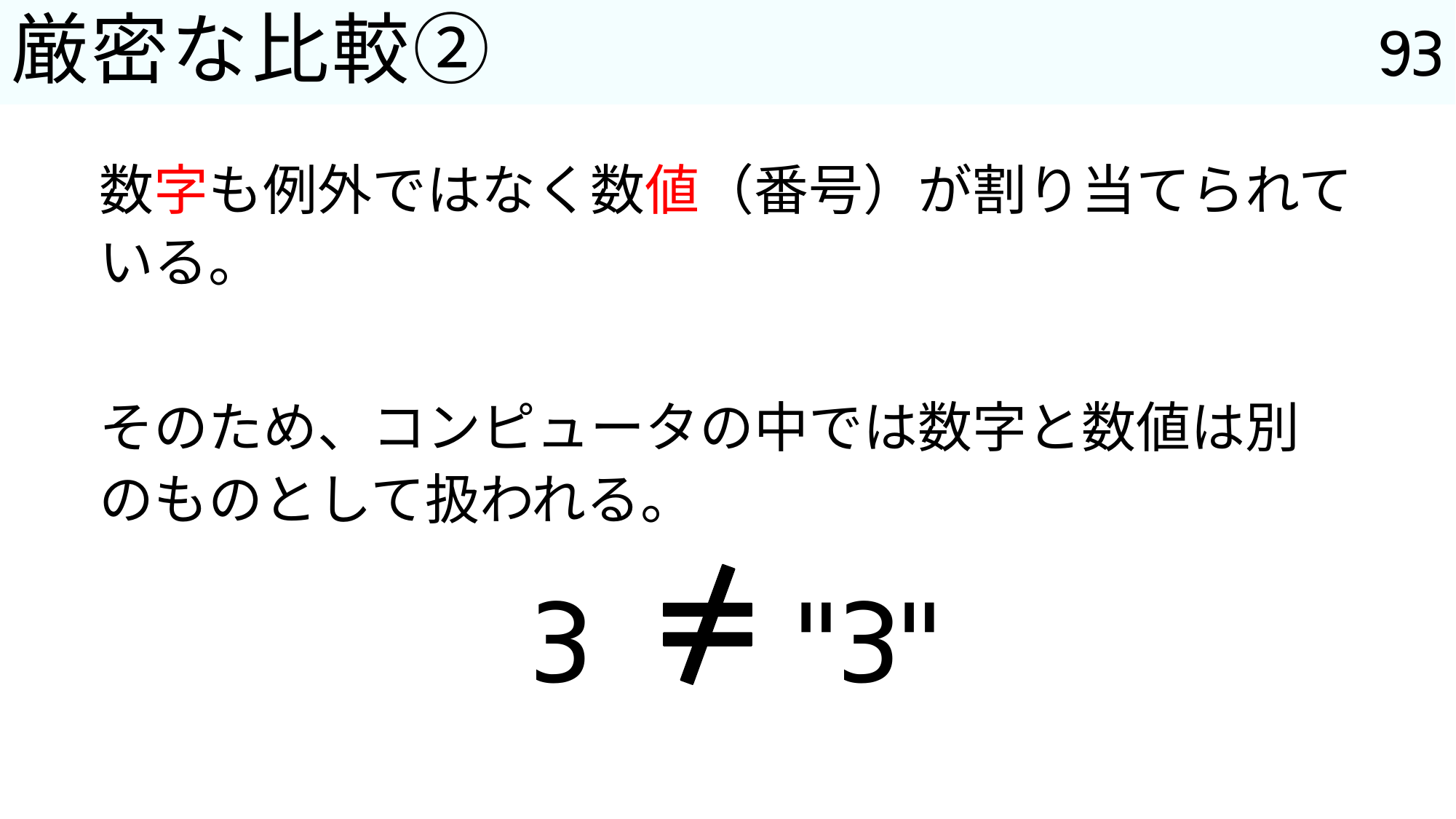

93
# 厳密な比較②
数字も例外ではなく数値（番号）が割り当てられている。

そのため、コンピュータの中では数字と数値は別のものとして扱われる。
3
"3"